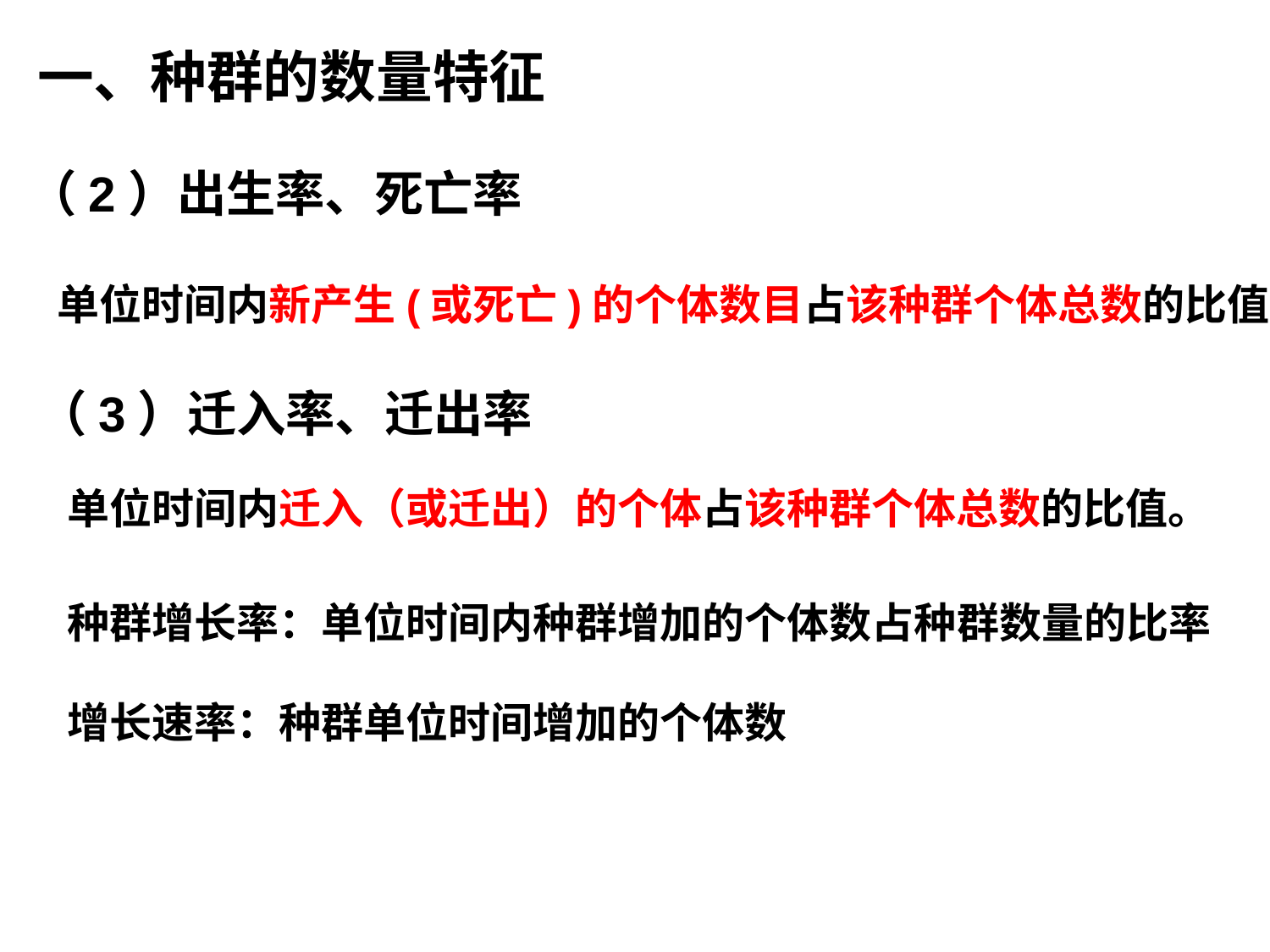

一、种群的数量特征
（2）出生率、死亡率
单位时间内新产生(或死亡)的个体数目占该种群个体总数的比值。
（3）迁入率、迁出率
单位时间内迁入（或迁出）的个体占该种群个体总数的比值。
种群增长率：单位时间内种群增加的个体数占种群数量的比率
增长速率：种群单位时间增加的个体数